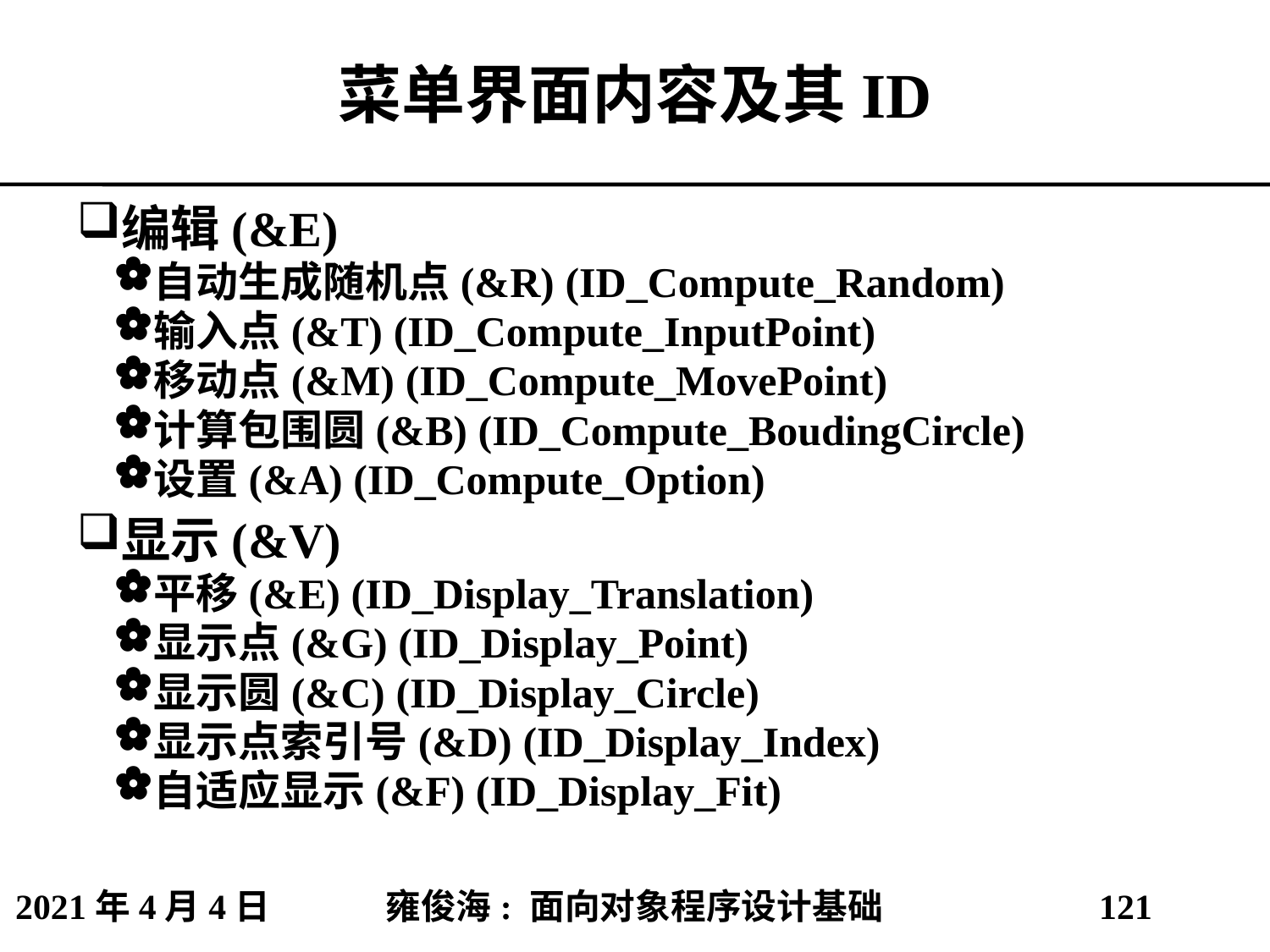

# 菜单界面内容及其ID

编辑(&E)
自动生成随机点(&R) (ID_Compute_Random)
输入点(&T) (ID_Compute_InputPoint)
移动点(&M) (ID_Compute_MovePoint)
计算包围圆(&B) (ID_Compute_BoudingCircle)
设置(&A) (ID_Compute_Option)
显示(&V)
平移(&E) (ID_Display_Translation)
显示点(&G) (ID_Display_Point)
显示圆(&C) (ID_Display_Circle)
显示点索引号(&D) (ID_Display_Index)
自适应显示(&F) (ID_Display_Fit)
2021年4月4日
雍俊海: 面向对象程序设计基础
121